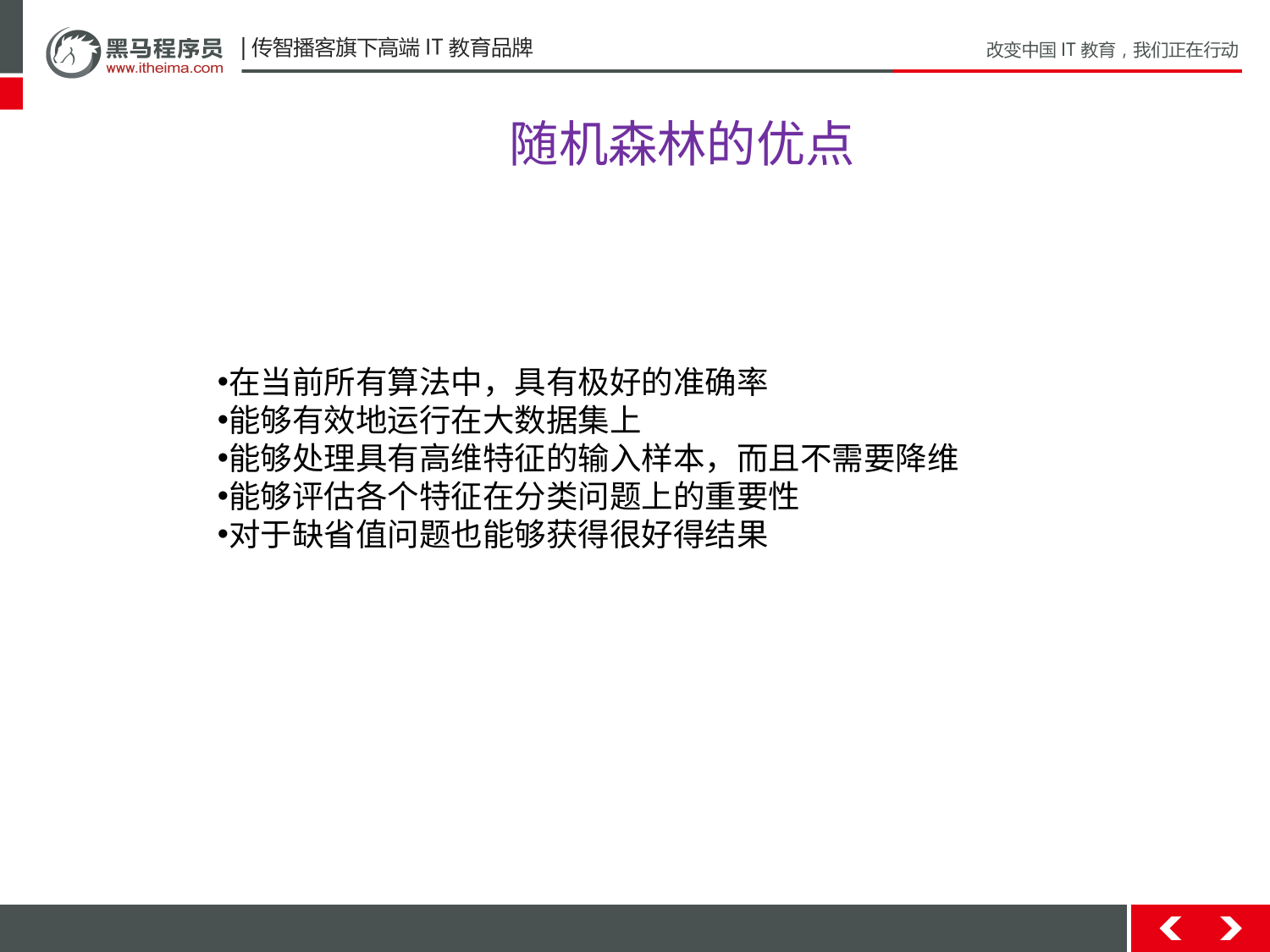

随机森林的优点
在当前所有算法中，具有极好的准确率
能够有效地运行在大数据集上
能够处理具有高维特征的输入样本，而且不需要降维
能够评估各个特征在分类问题上的重要性
对于缺省值问题也能够获得很好得结果